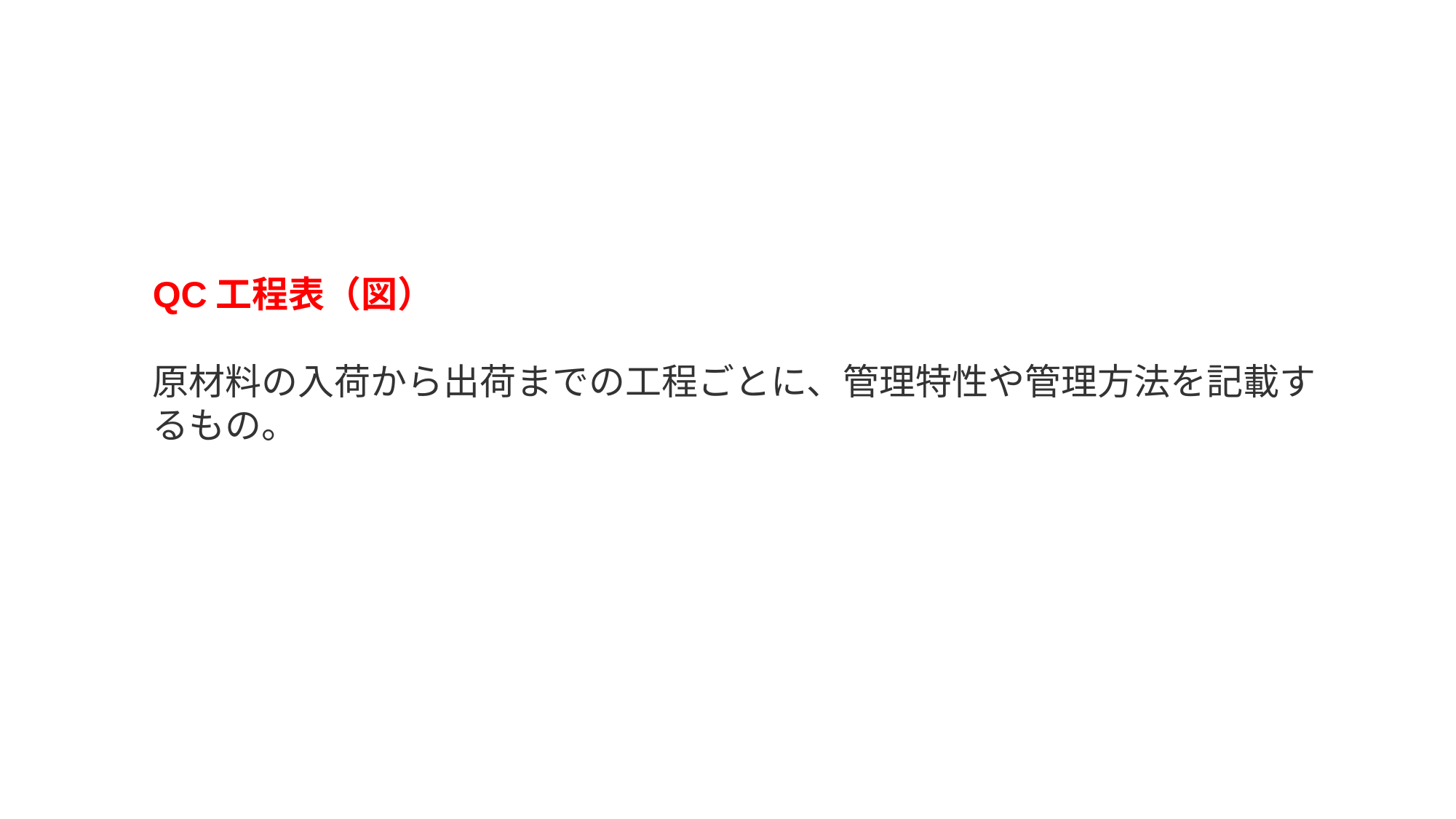

QC工程表（図）

原材料の入荷から出荷までの工程ごとに、管理特性や管理方法を記載するもの。